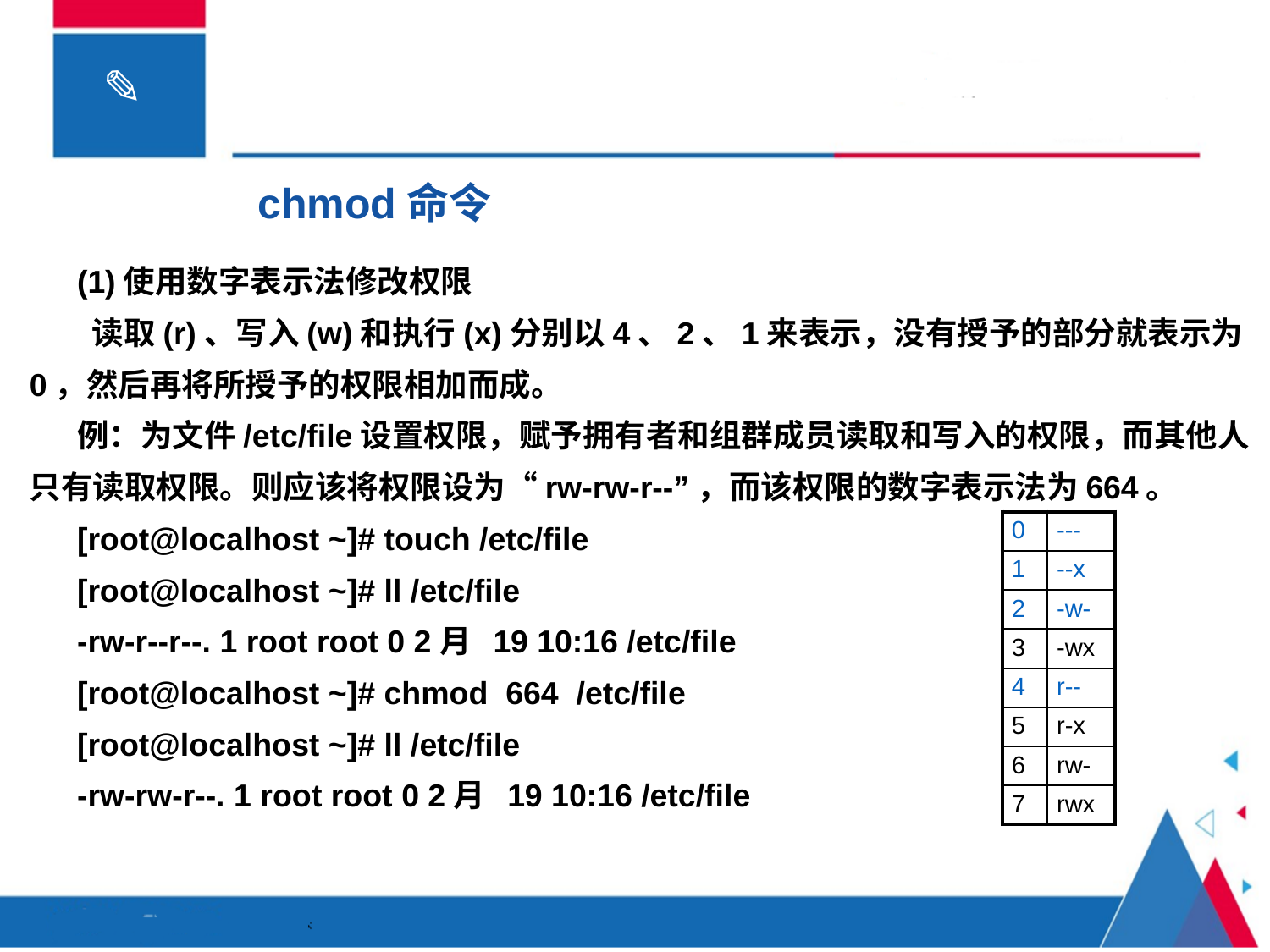

chmod命令
(1)使用数字表示法修改权限
 读取(r)、写入(w)和执行(x)分别以4、2、1来表示，没有授予的部分就表示为0，然后再将所授予的权限相加而成。
例：为文件/etc/file设置权限，赋予拥有者和组群成员读取和写入的权限，而其他人只有读取权限。则应该将权限设为“rw-rw-r--”，而该权限的数字表示法为664。
[root@localhost ~]# touch /etc/file
[root@localhost ~]# ll /etc/file
-rw-r--r--. 1 root root 0 2月  19 10:16 /etc/file
[root@localhost ~]# chmod  664  /etc/file
[root@localhost ~]# ll /etc/file
-rw-rw-r--. 1 root root 0 2月  19 10:16 /etc/file

| 0 | --- |
| --- | --- |
| 1 | --x |
| 2 | -w- |
| 3 | -wx |
| 4 | r-- |
| 5 | r-x |
| 6 | rw- |
| 7 | rwx |